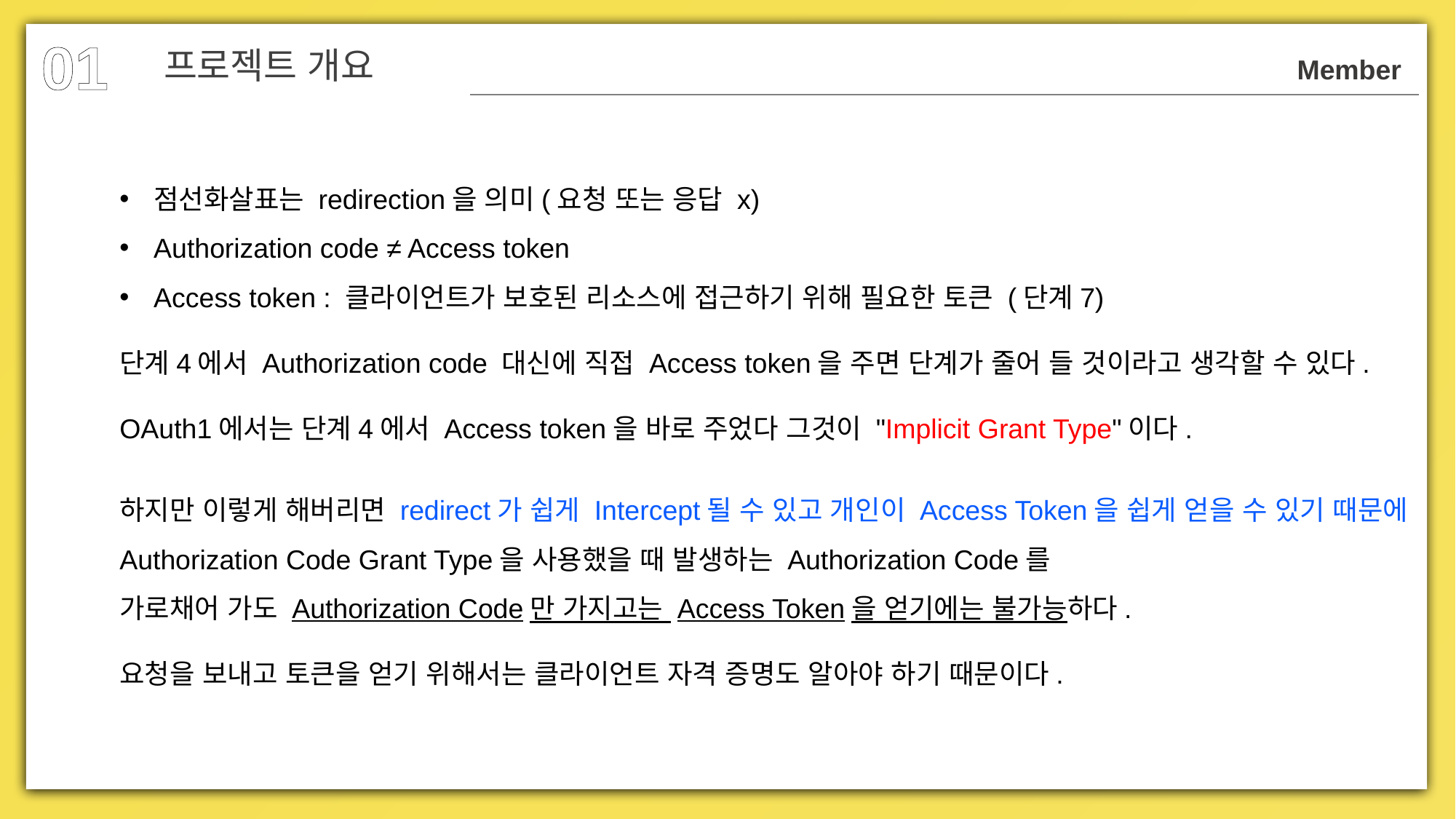

01

프로젝트 개요
Member
점선화살표는 redirection을 의미(요청 또는 응답 x)
Authorization code ≠ Access token
Access token : 클라이언트가 보호된 리소스에 접근하기 위해 필요한 토큰 (단계7)

단계4에서 Authorization code 대신에 직접 Access token을 주면 단계가 줄어 들 것이라고 생각할 수 있다.

OAuth1에서는 단계4에서 Access token을 바로 주었다 그것이 "Implicit Grant Type"이다.

하지만 이렇게 해버리면 redirect가 쉽게 Intercept될 수 있고 개인이 Access Token을 쉽게 얻을 수 있기 때문에 Authorization Code Grant Type을 사용했을 때 발생하는 Authorization Code를
가로채어 가도 Authorization Code만 가지고는 Access Token을 얻기에는 불가능하다.

요청을 보내고 토큰을 얻기 위해서는 클라이언트 자격 증명도 알아야 하기 때문이다.